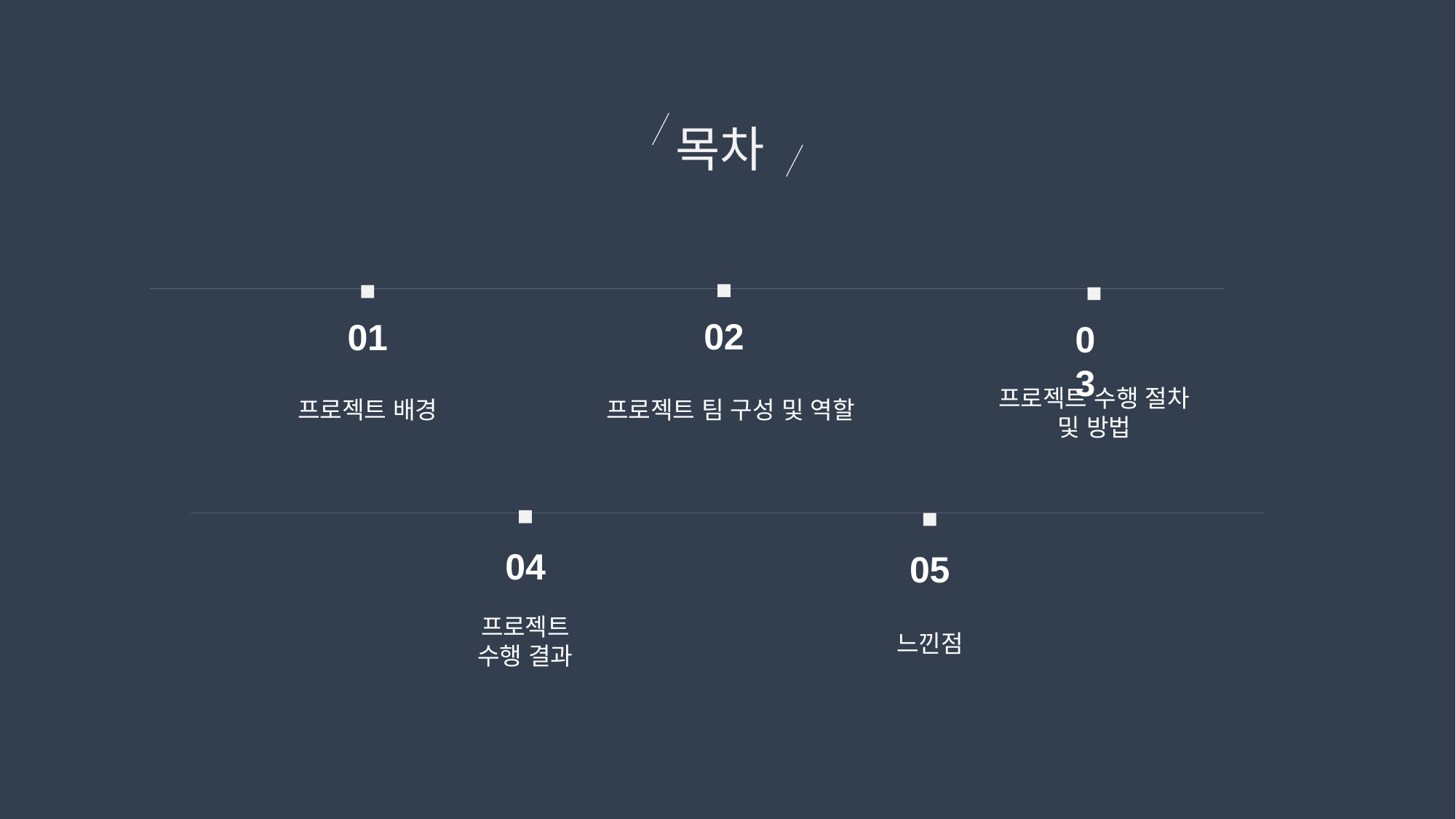

목차

02
01
03
프로젝트 배경
프로젝트 팀 구성 및 역할
프로젝트 수행 절차 및 방법

04
05
프로젝트
수행 결과
느낀점